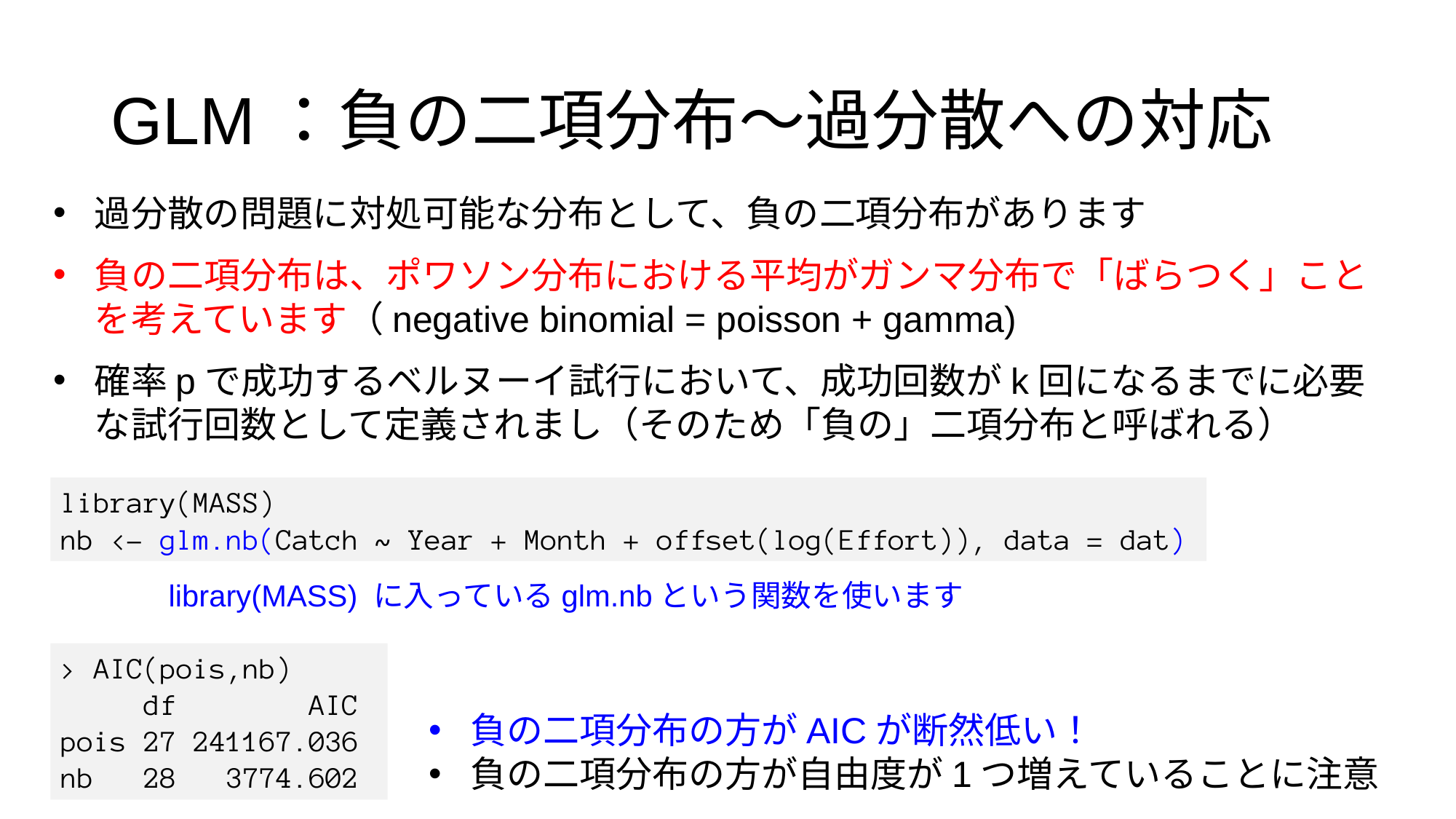

GLM：負の二項分布～過分散への対応
過分散の問題に対処可能な分布として、負の二項分布があります
負の二項分布は、ポワソン分布における平均がガンマ分布で「ばらつく」ことを考えています（negative binomial = poisson + gamma)
確率pで成功するベルヌーイ試行において、成功回数がk回になるまでに必要な試行回数として定義されまし（そのため「負の」二項分布と呼ばれる）
library(MASS)
nb <- glm.nb(Catch ~ Year + Month + offset(log(Effort)), data = dat)
library(MASS) に入っているglm.nbという関数を使います
> AIC(pois,nb)
     df        AIC
pois 27 241167.036
nb   28   3774.602
負の二項分布の方がAICが断然低い！
負の二項分布の方が自由度が1つ増えていることに注意